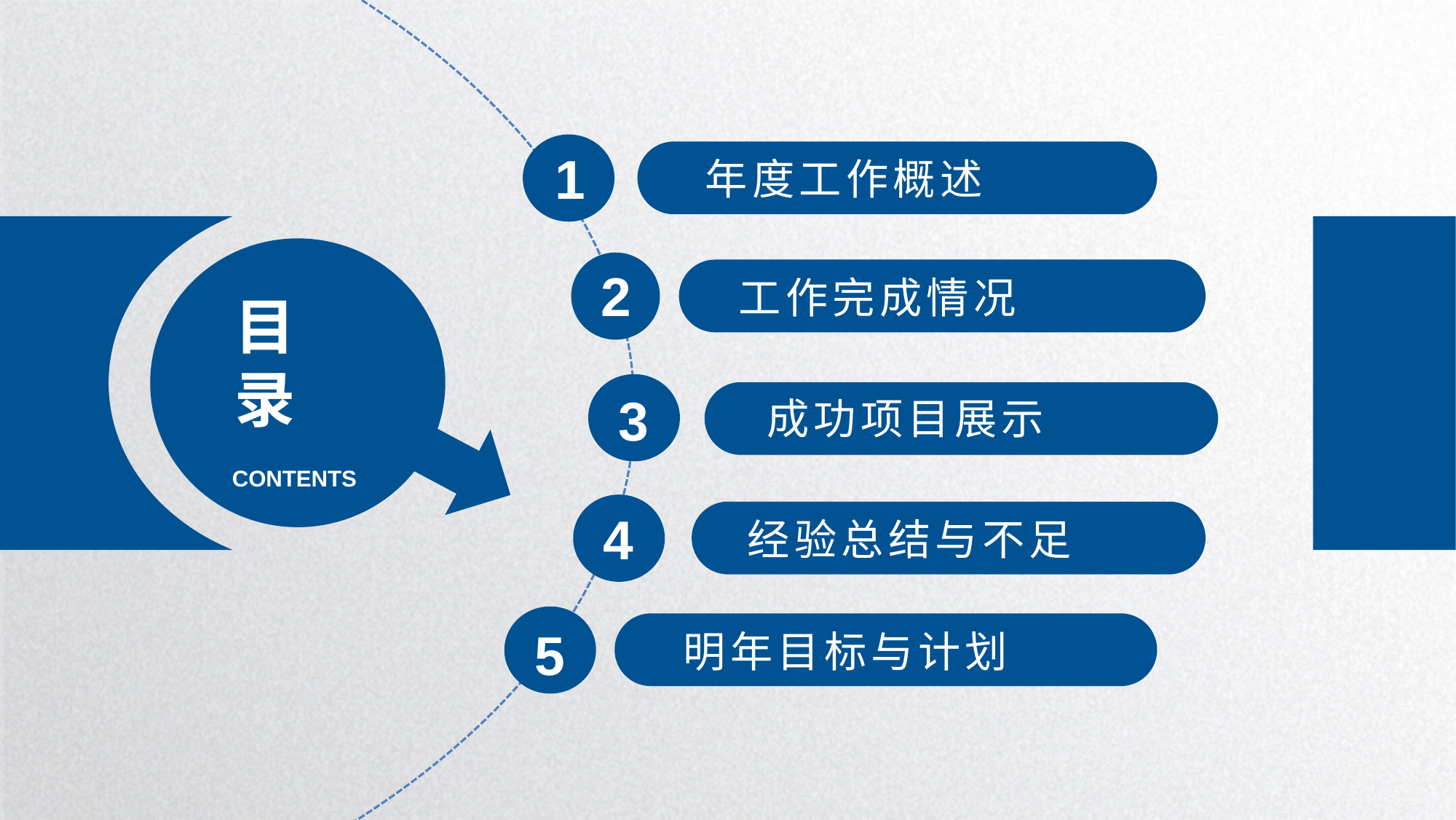

1

年度工作概述

2

工作完成情况
目
录

3

成功项目展示

CONTENTS

4

经验总结与不足

5
明年目标与计划